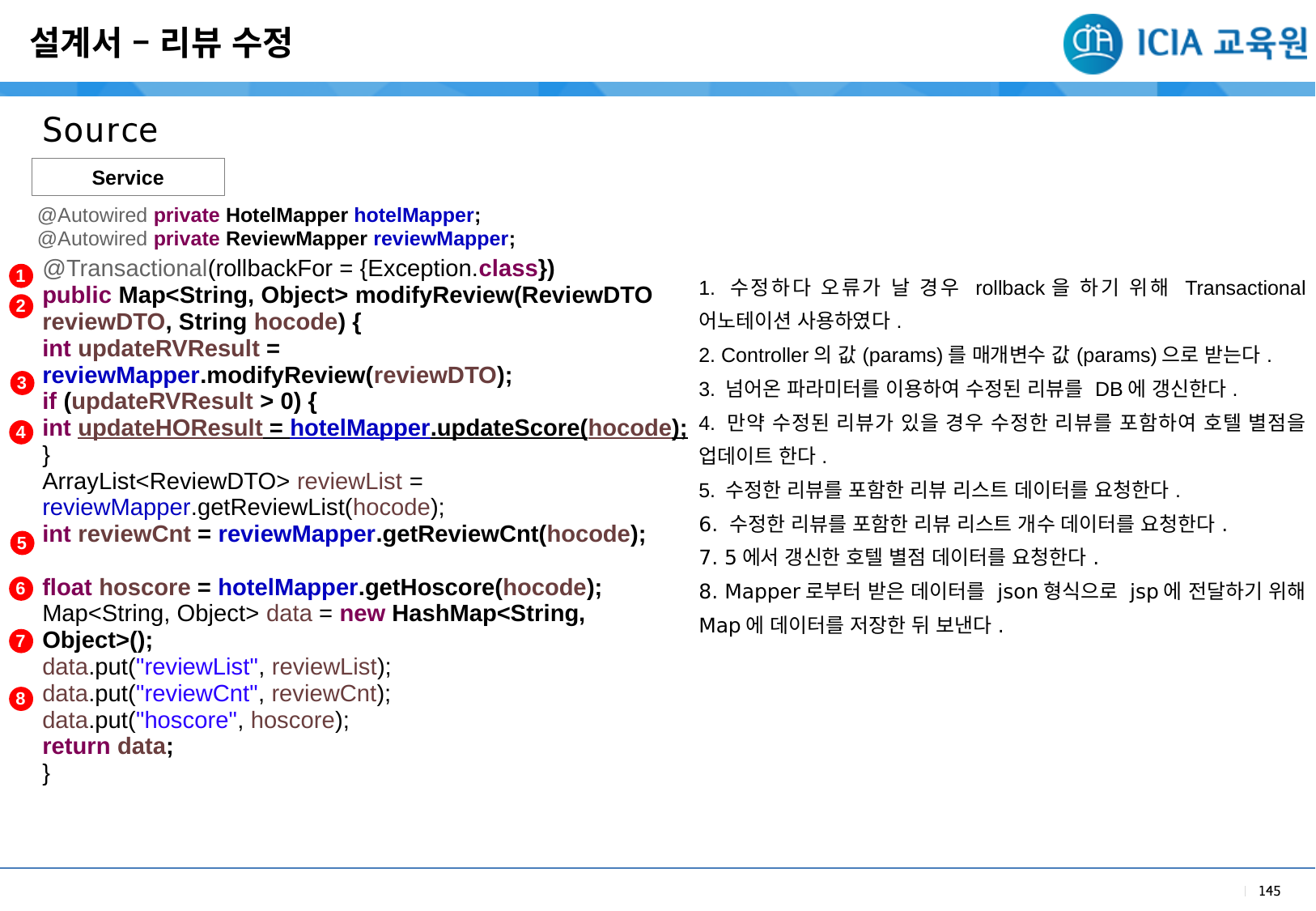

설계서 – 리뷰 수정
Source
Service
@Autowired private HotelMapper hotelMapper;
@Autowired private ReviewMapper reviewMapper;
|  |
| --- |
| 1. 수정하다 오류가 날 경우 rollback을 하기 위해 Transactional 어노테이션 사용하였다. 2. Controller의 값(params)를 매개변수 값(params)으로 받는다. 3. 넘어온 파라미터를 이용하여 수정된 리뷰를 DB에 갱신한다. 4. 만약 수정된 리뷰가 있을 경우 수정한 리뷰를 포함하여 호텔 별점을 업데이트 한다. 5. 수정한 리뷰를 포함한 리뷰 리스트 데이터를 요청한다. 6. 수정한 리뷰를 포함한 리뷰 리스트 개수 데이터를 요청한다. 7. 5에서 갱신한 호텔 별점 데이터를 요청한다. 8. Mapper로부터 받은 데이터를 json형식으로 jsp에 전달하기 위해 Map에 데이터를 저장한 뒤 보낸다. |
| @Transactional(rollbackFor = {Exception.class}) public Map<String, Object> modifyReview(ReviewDTO reviewDTO, String hocode) { int updateRVResult = reviewMapper.modifyReview(reviewDTO); if (updateRVResult > 0) { int updateHOResult = hotelMapper.updateScore(hocode); } ArrayList<ReviewDTO> reviewList = reviewMapper.getReviewList(hocode); int reviewCnt = reviewMapper.getReviewCnt(hocode); float hoscore = hotelMapper.getHoscore(hocode); Map<String, Object> data = new HashMap<String, Object>(); data.put("reviewList", reviewList); data.put("reviewCnt", reviewCnt); data.put("hoscore", hoscore); return data; } |
| --- |
1

2

3

4

5

6

7

8